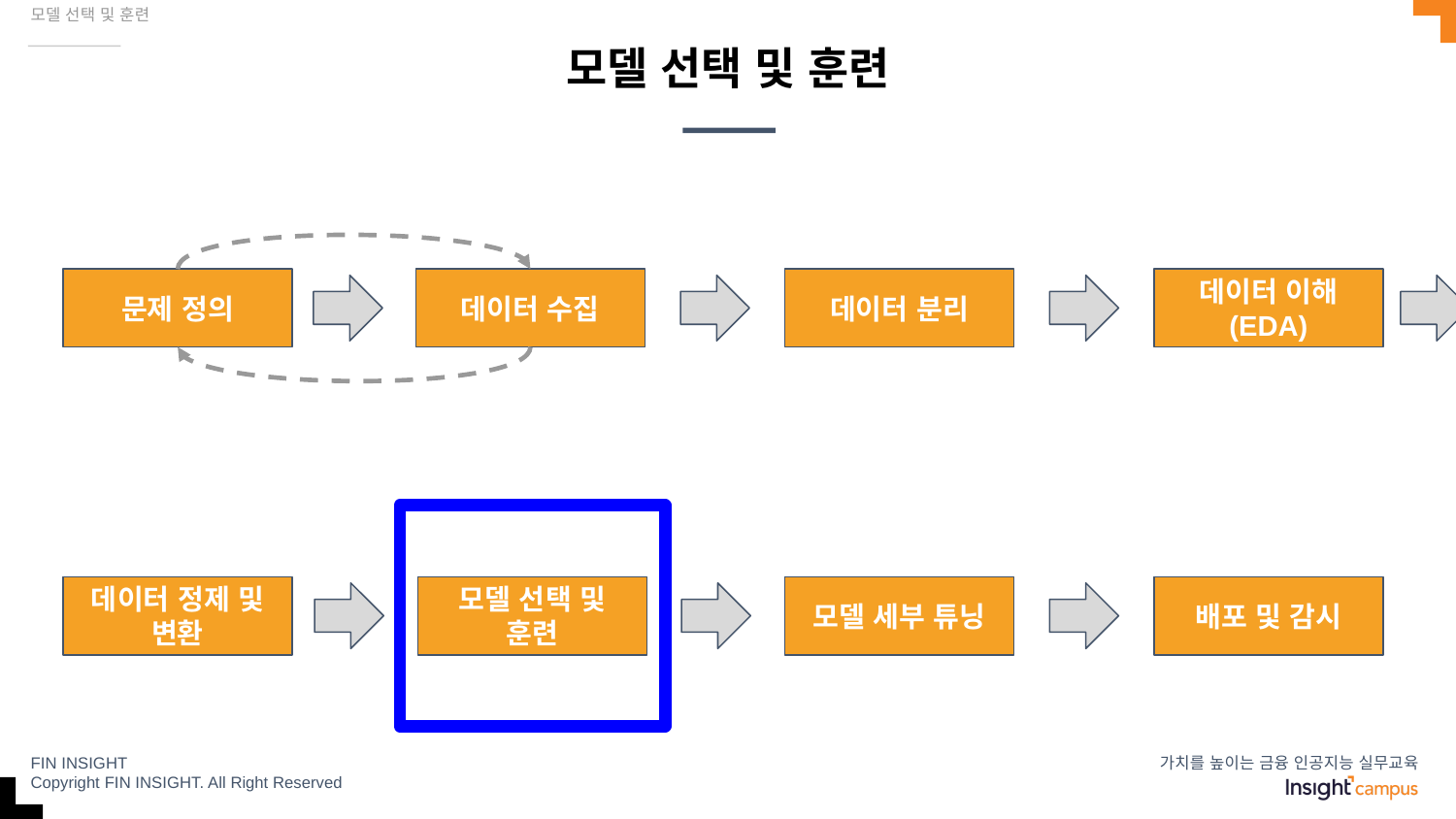

모델 선택 및 훈련
# 모델 선택 및 훈련
문제 정의
데이터 수집
데이터 분리
데이터 이해
(EDA)

데이터 정제 및 변환
모델 선택 및 훈련
모델 세부 튜닝
배포 및 감시